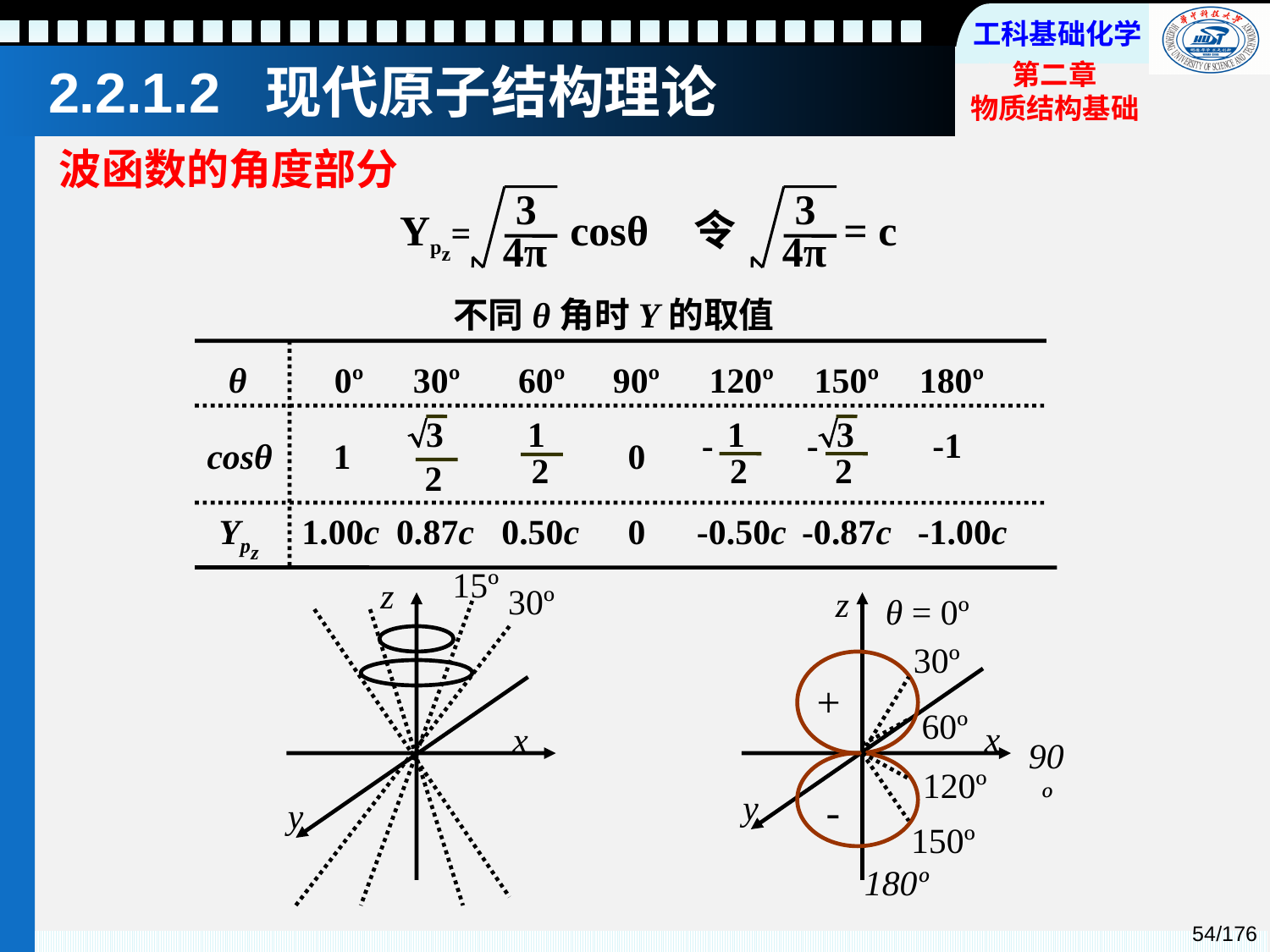

2.2.1.2  现代原子结构理论
波函数的角度部分
3

Ypz=
cosθ
4π

3

令
= c
4π

不同θ角时Y的取值

θ
0º
30º
60º
90º
120º
150º
180º

√3

2

1
2

1
-
2

√3
-

2

-1
cosθ
1
0

Ypz
1.00c
0.87c
0.50c
0
-0.50c
-0.87c
-1.00c

15º
z
30º

x

y
z
θ = 0º

30º

+

60º
x

90º

120º
y
-
150º
180º